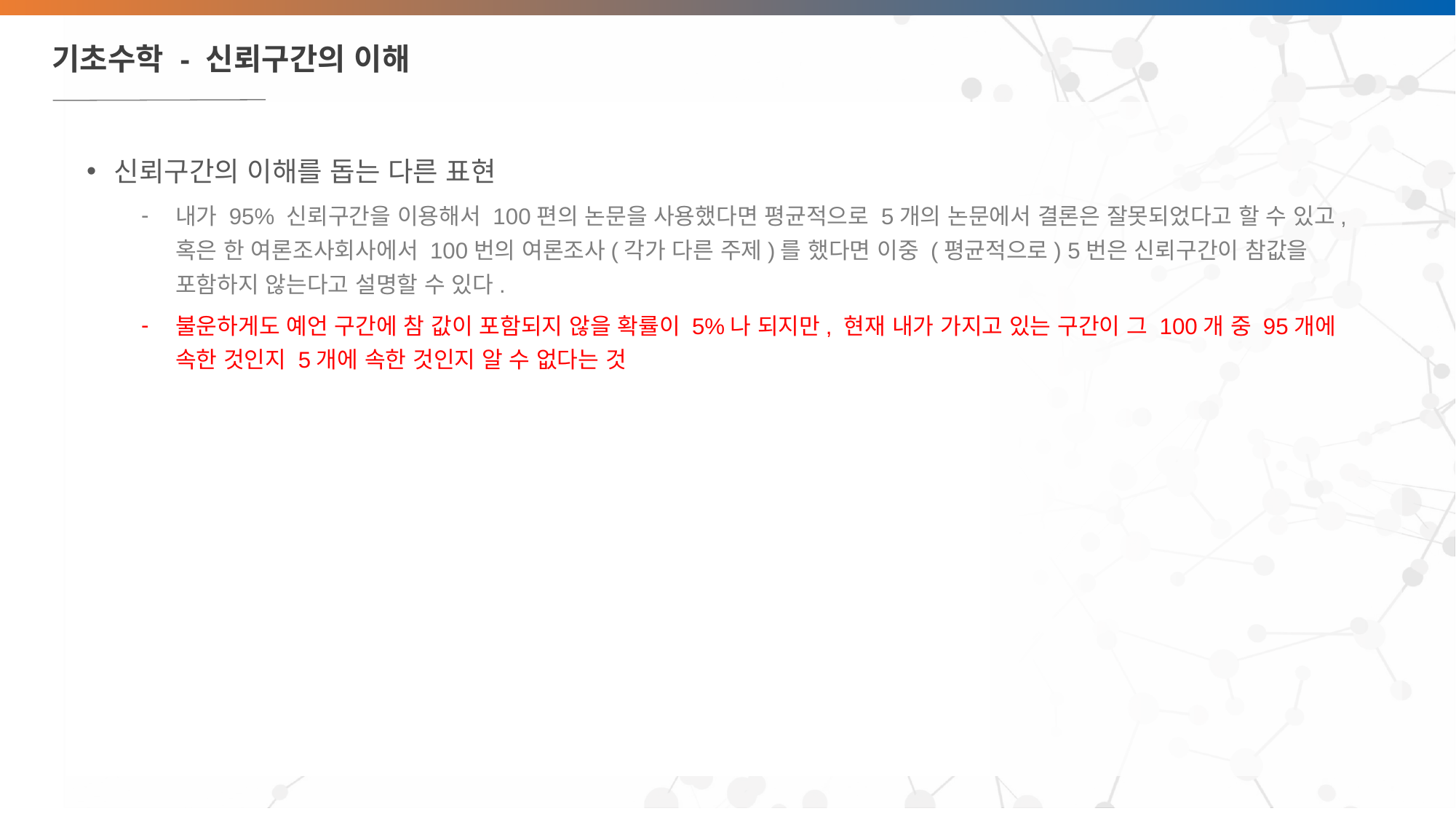

# 기초수학 - 신뢰구간의 이해

신뢰구간의 이해를 돕는 다른 표현
내가 95% 신뢰구간을 이용해서 100편의 논문을 사용했다면 평균적으로 5개의 논문에서 결론은 잘못되었다고 할 수 있고, 혹은 한 여론조사회사에서 100번의 여론조사(각가 다른 주제)를 했다면 이중 (평균적으로) 5번은 신뢰구간이 참값을 포함하지 않는다고 설명할 수 있다.
불운하게도 예언 구간에 참 값이 포함되지 않을 확률이 5%나 되지만, 현재 내가 가지고 있는 구간이 그 100개 중 95개에 속한 것인지 5개에 속한 것인지 알 수 없다는 것